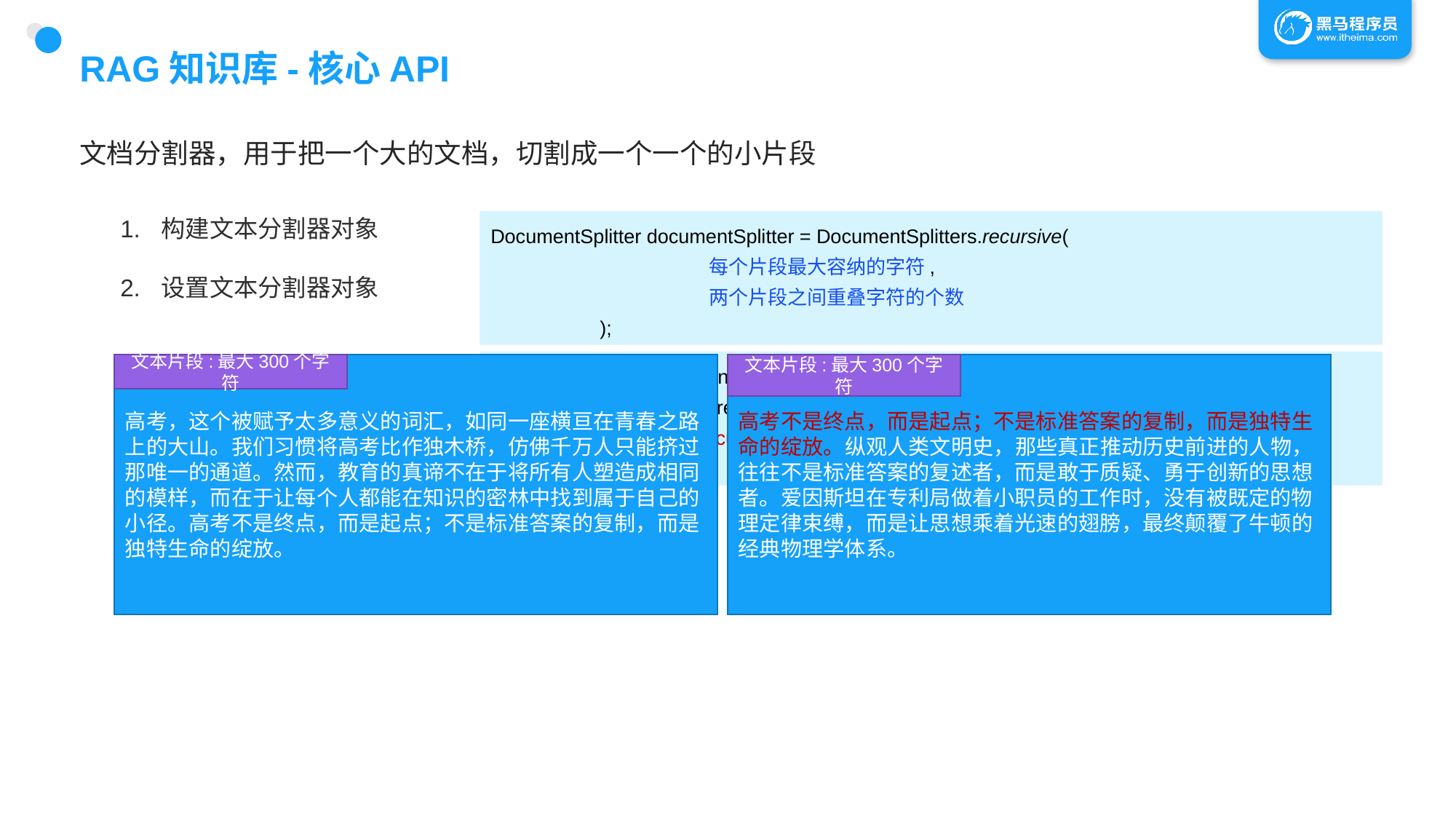

# RAG知识库-核心API
文档分割器，用于把一个大的文档，切割成一个一个的小片段
构建文本分割器对象
设置文本分割器对象
DocumentSplitter documentSplitter = DocumentSplitters.recursive(
		每个片段最大容纳的字符,
		两个片段之间重叠字符的个数
	);
EmbeddingStoreIngestor ingestor = EmbeddingStoreIngestor.builder()
        .embeddingStore(store)
        .documentSplitter(documentSplitter)
        .build();
纵观人类文明史，那些真正推动历史前进的人物，往往不是标准答案的复述者，而是敢于质疑、勇于创新的思想者。爱因斯坦在专利局做着小职员的工作时，没有被既定的物理定律束缚，而是让思想乘着光速的翅膀，最终颠覆了牛顿的经典物理学体系。
文本片段:最大300个字符
高考不是终点，而是起点；不是标准答案的复制，而是独特生命的绽放。纵观人类文明史，那些真正推动历史前进的人物，往往不是标准答案的复述者，而是敢于质疑、勇于创新的思想者。爱因斯坦在专利局做着小职员的工作时，没有被既定的物理定律束缚，而是让思想乘着光速的翅膀，最终颠覆了牛顿的经典物理学体系。
文本片段:最大300个字符
高考，这个被赋予太多意义的词汇，如同一座横亘在青春之路上的大山。我们习惯将高考比作独木桥，仿佛千万人只能挤过那唯一的通道。然而，教育的真谛不在于将所有人塑造成相同的模样，而在于让每个人都能在知识的密林中找到属于自己的小径。高考不是终点，而是起点；不是标准答案的复制，而是独特生命的绽放。
文本片段:最大300个字符